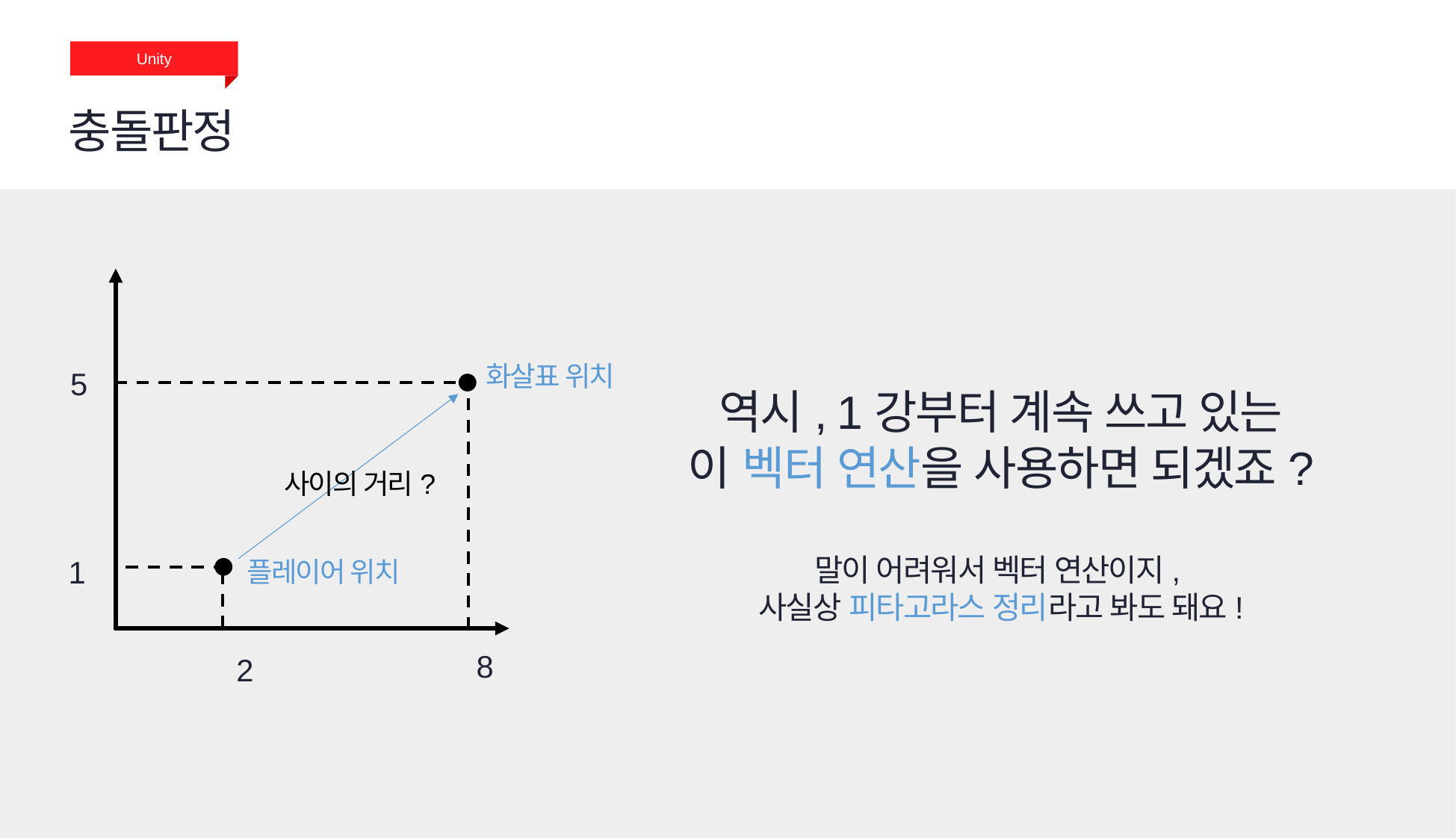

Unity

충돌판정
화살표 위치
5

역시, 1강부터 계속 쓰고 있는
이 벡터 연산을 사용하면 되겠죠?

말이 어려워서 벡터 연산이지,
사실상 피타고라스 정리라고 봐도 돼요!
사이의 거리?
1
플레이어 위치

8
2